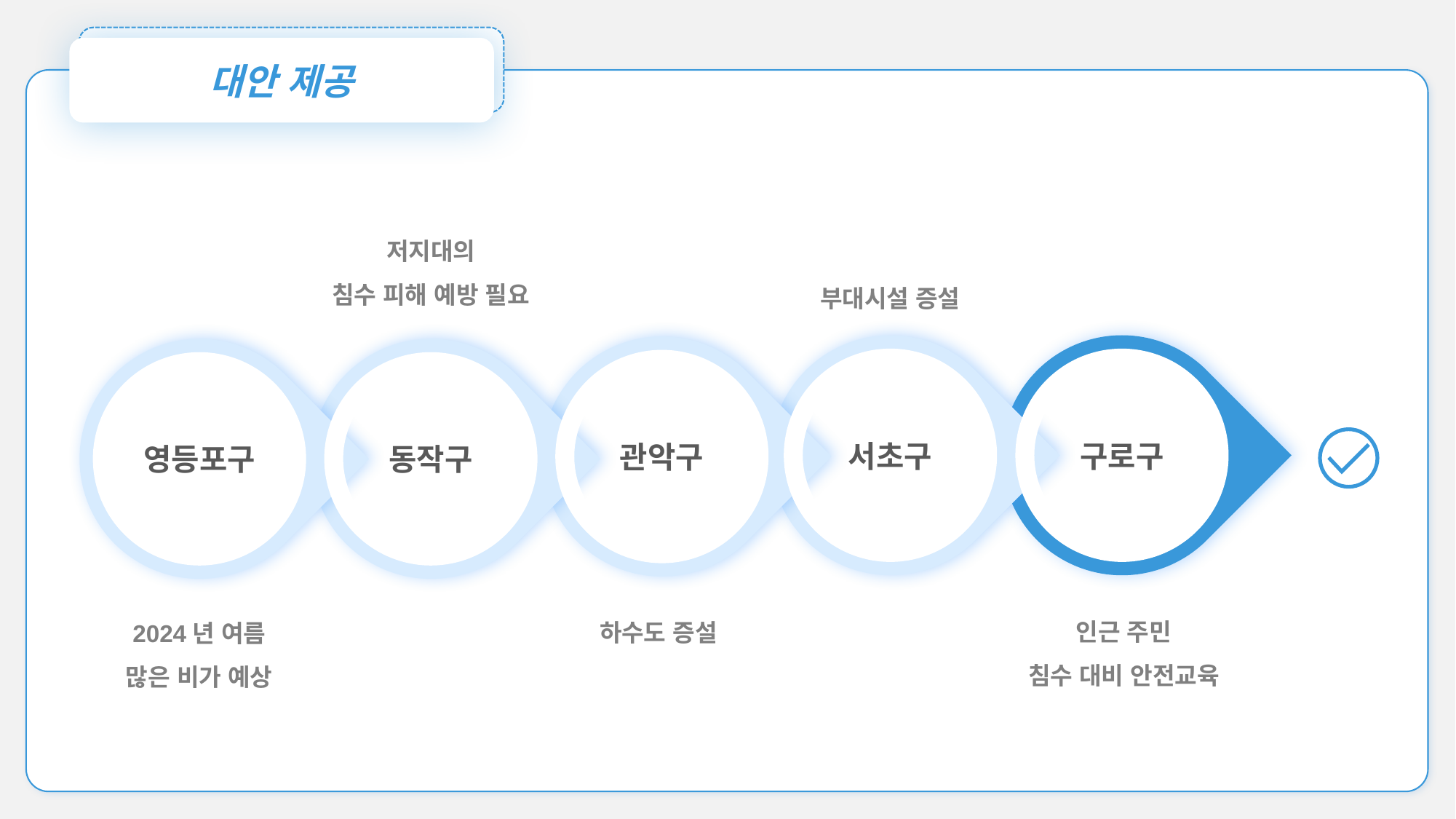

대안 제공

저지대의
침수 피해 예방 필요
부대시설 증설

서초구

구로구

관악구

영등포구

동작구

인근 주민
침수 대비 안전교육
하수도 증설
2024년 여름
많은 비가 예상